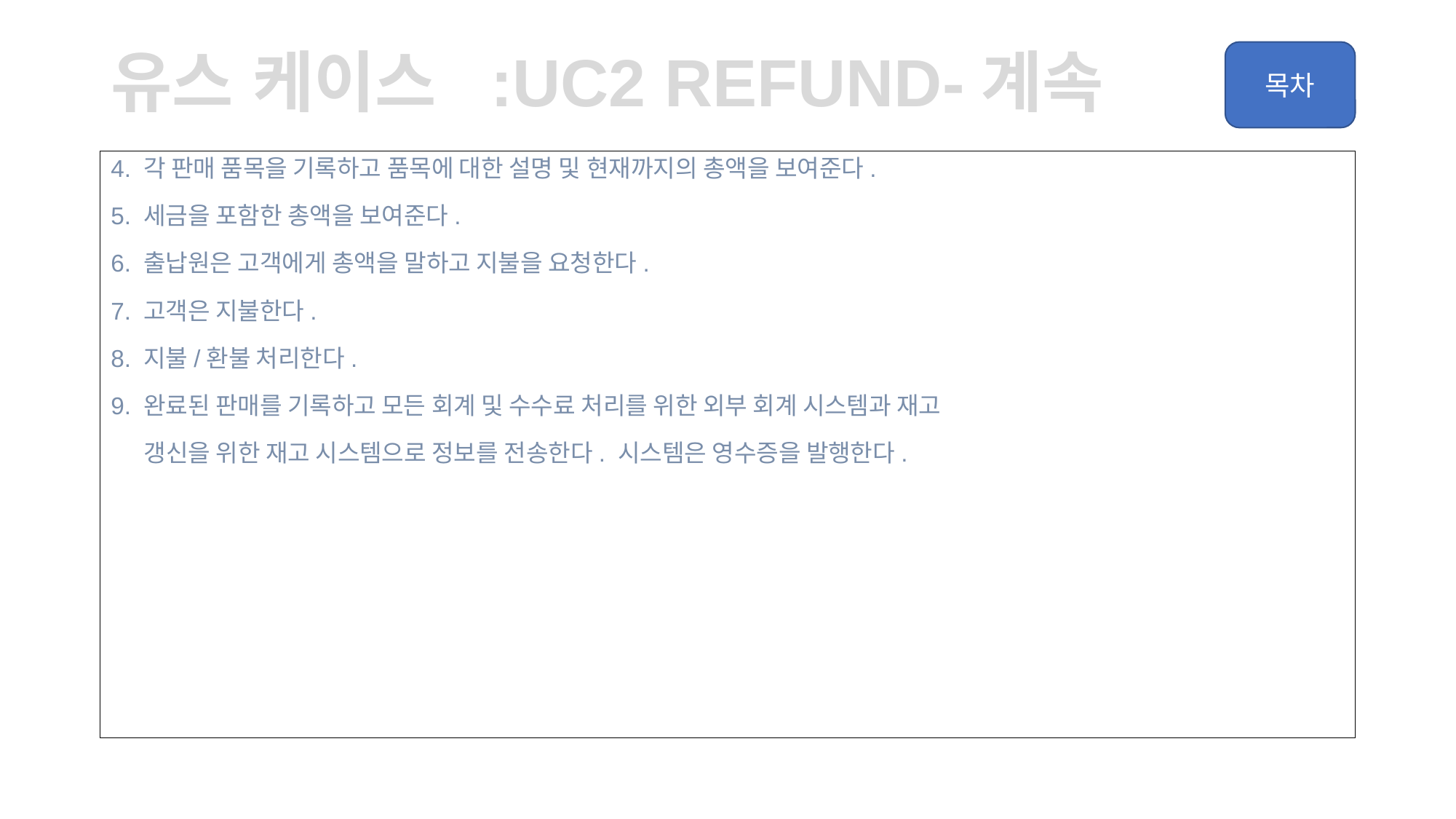

# 유스 케이스  :UC2 refund-계속
4. 각 판매 품목을 기록하고 품목에 대한 설명 및 현재까지의 총액을 보여준다.
5. 세금을 포함한 총액을 보여준다.
6. 출납원은 고객에게 총액을 말하고 지불을 요청한다.
7. 고객은 지불한다.
8. 지불/환불 처리한다.
9. 완료된 판매를 기록하고 모든 회계 및 수수료 처리를 위한 외부 회계 시스템과 재고
     갱신을 위한 재고 시스템으로 정보를 전송한다. 시스템은 영수증을 발행한다.